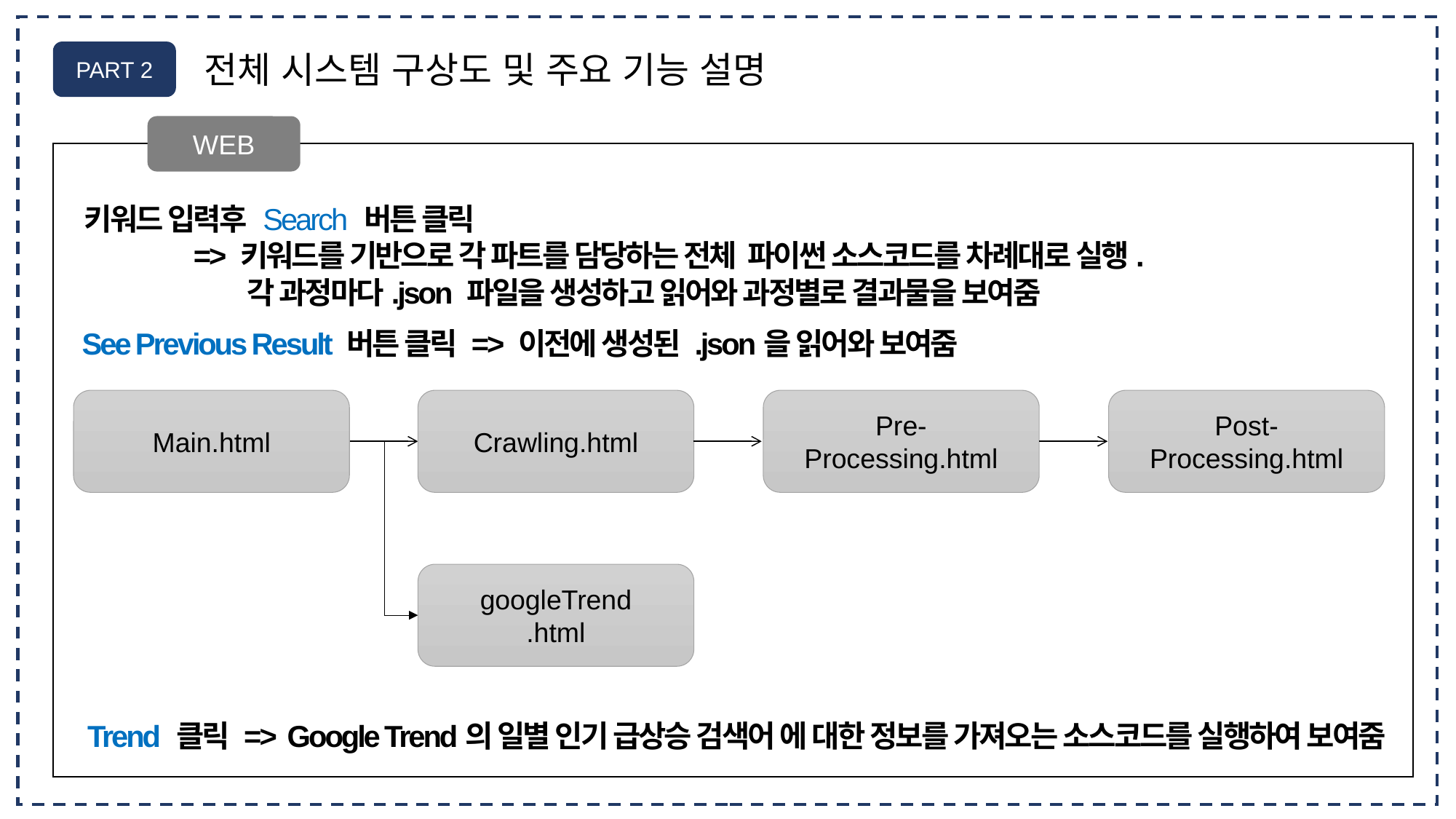

PART 2
전체 시스템 구상도 및 주요 기능 설명
WEB

키워드 입력후 Search 버튼 클릭
	=> 키워드를 기반으로 각 파트를 담당하는 전체  파이썬 소스코드를 차례대로 실행.
	       각 과정마다.json 파일을 생성하고 읽어와 과정별로 결과물을 보여줌
See Previous Result 버튼 클릭 => 이전에 생성된 .json을 읽어와 보여줌
Main.html
Crawling.html
Pre-Processing.html
Post-Processing.html
googleTrend
.html
Trend 클릭 =>  Google Trend의 일별 인기 급상승 검색어 에 대한 정보를 가져오는 소스코드를 실행하여 보여줌